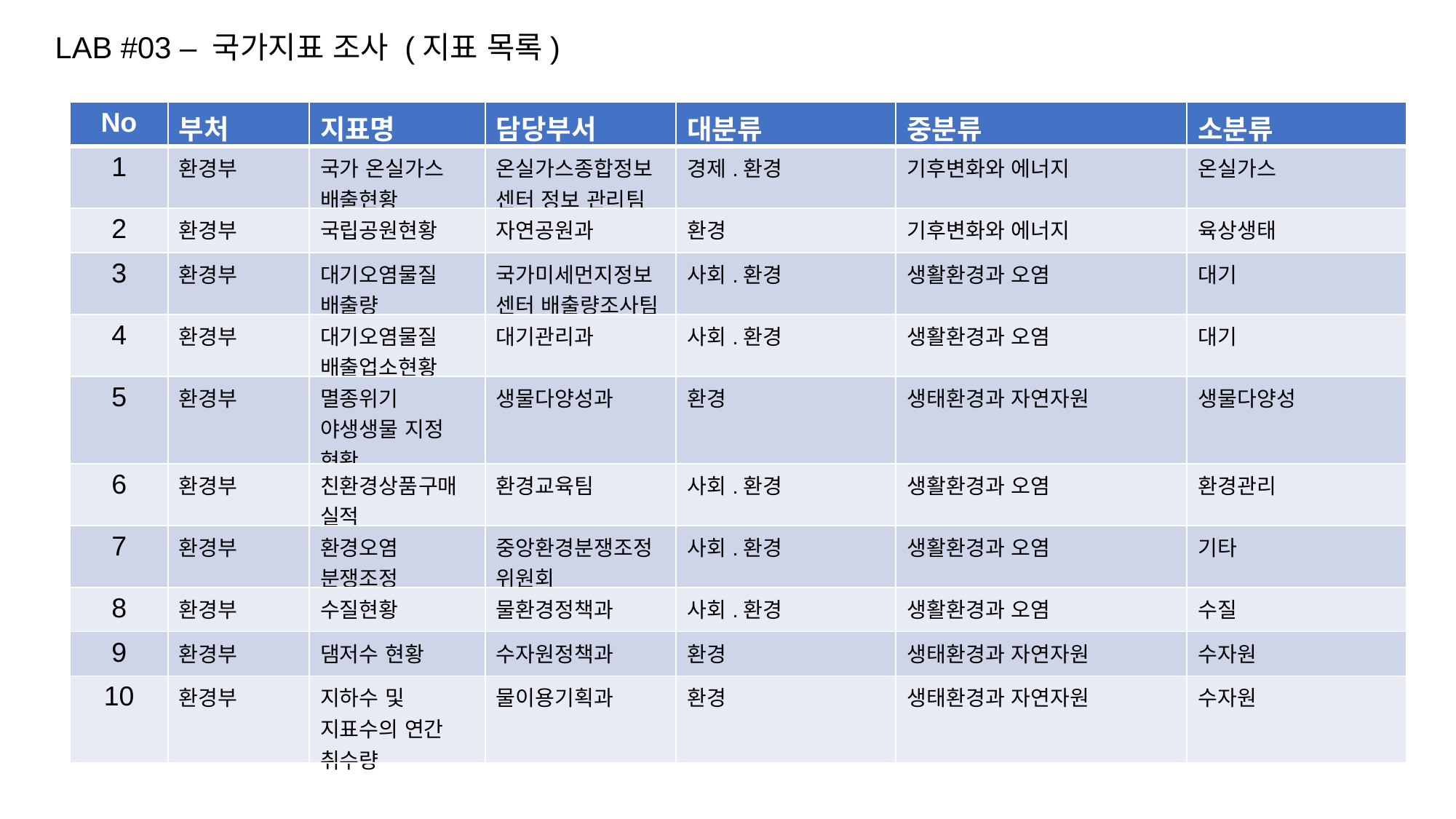

LAB #03 – 국가지표 조사 (지표 목록)
| No | 부처 | 지표명 | 담당부서 | 대분류 | 중분류 | 소분류 |
| --- | --- | --- | --- | --- | --- | --- |
| 1 | 환경부 | 국가 온실가스 배출현황 | 온실가스종합정보센터 정보 관리팀 | 경제.환경 | 기후변화와 에너지 | 온실가스 |
| 2 | 환경부 | 국립공원현황 | 자연공원과 | 환경 | 기후변화와 에너지 | 육상생태 |
| 3 | 환경부 | 대기오염물질 배출량 | 국가미세먼지정보센터 배출량조사팀 | 사회.환경 | 생활환경과 오염 | 대기 |
| 4 | 환경부 | 대기오염물질 배출업소현황 | 대기관리과 | 사회.환경 | 생활환경과 오염 | 대기 |
| 5 | 환경부 | 멸종위기 야생생물 지정 현황 | 생물다양성과 | 환경 | 생태환경과 자연자원 | 생물다양성 |
| 6 | 환경부 | 친환경상품구매실적 | 환경교육팀 | 사회.환경 | 생활환경과 오염 | 환경관리 |
| 7 | 환경부 | 환경오염 분쟁조정 | 중앙환경분쟁조정위원회 | 사회.환경 | 생활환경과 오염 | 기타 |
| 8 | 환경부 | 수질현황 | 물환경정책과 | 사회.환경 | 생활환경과 오염 | 수질 |
| 9 | 환경부 | 댐저수 현황 | 수자원정책과 | 환경 | 생태환경과 자연자원 | 수자원 |
| 10 | 환경부 | 지하수 및 지표수의 연간 취수량 | 물이용기획과 | 환경 | 생태환경과 자연자원 | 수자원 |